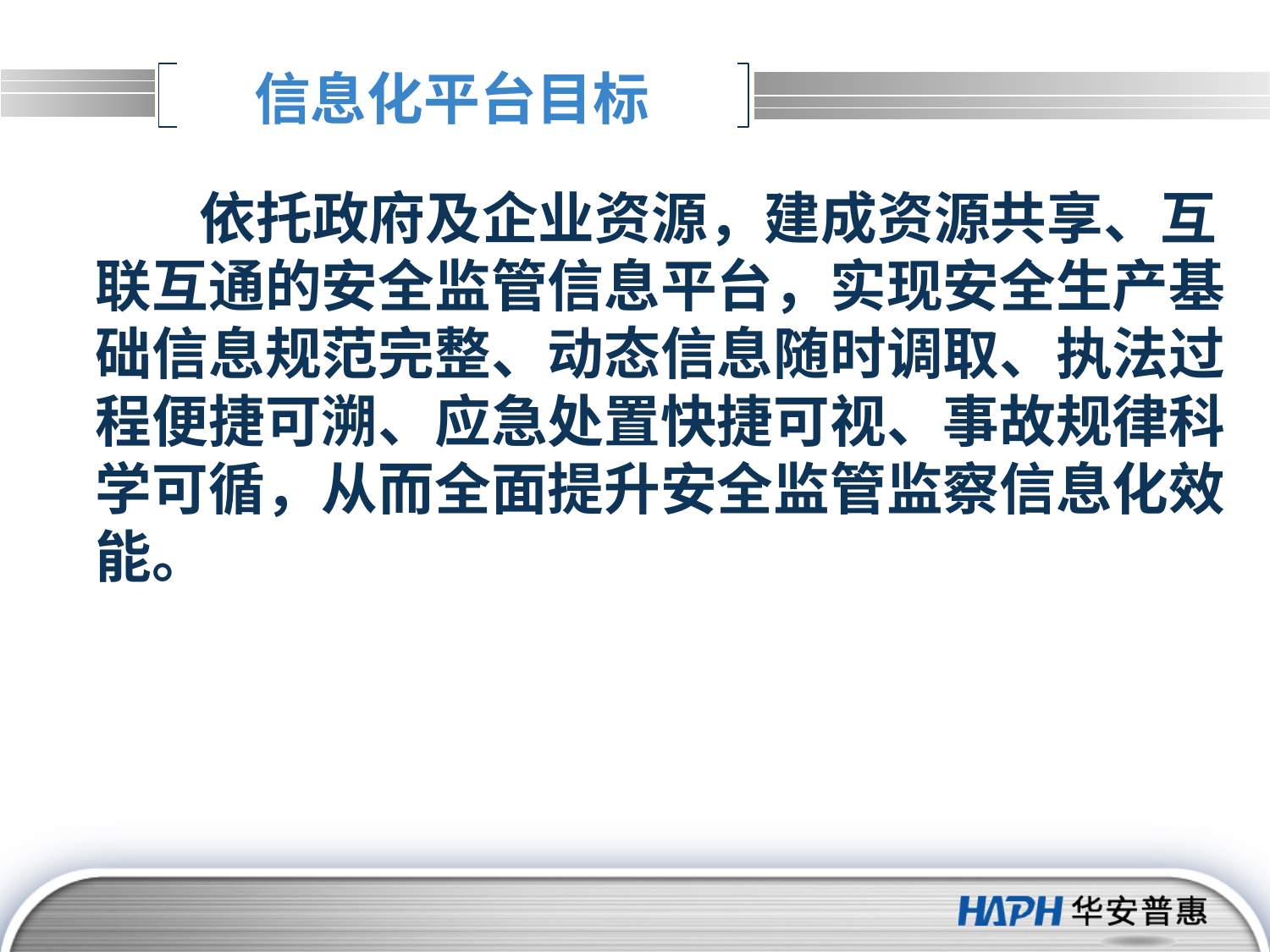

# 信息化平台目标
       依托政府及企业资源，建成资源共享、互联互通的安全监管信息平台，实现安全生产基础信息规范完整、动态信息随时调取、执法过程便捷可溯、应急处置快捷可视、事故规律科学可循，从而全面提升安全监管监察信息化效能。